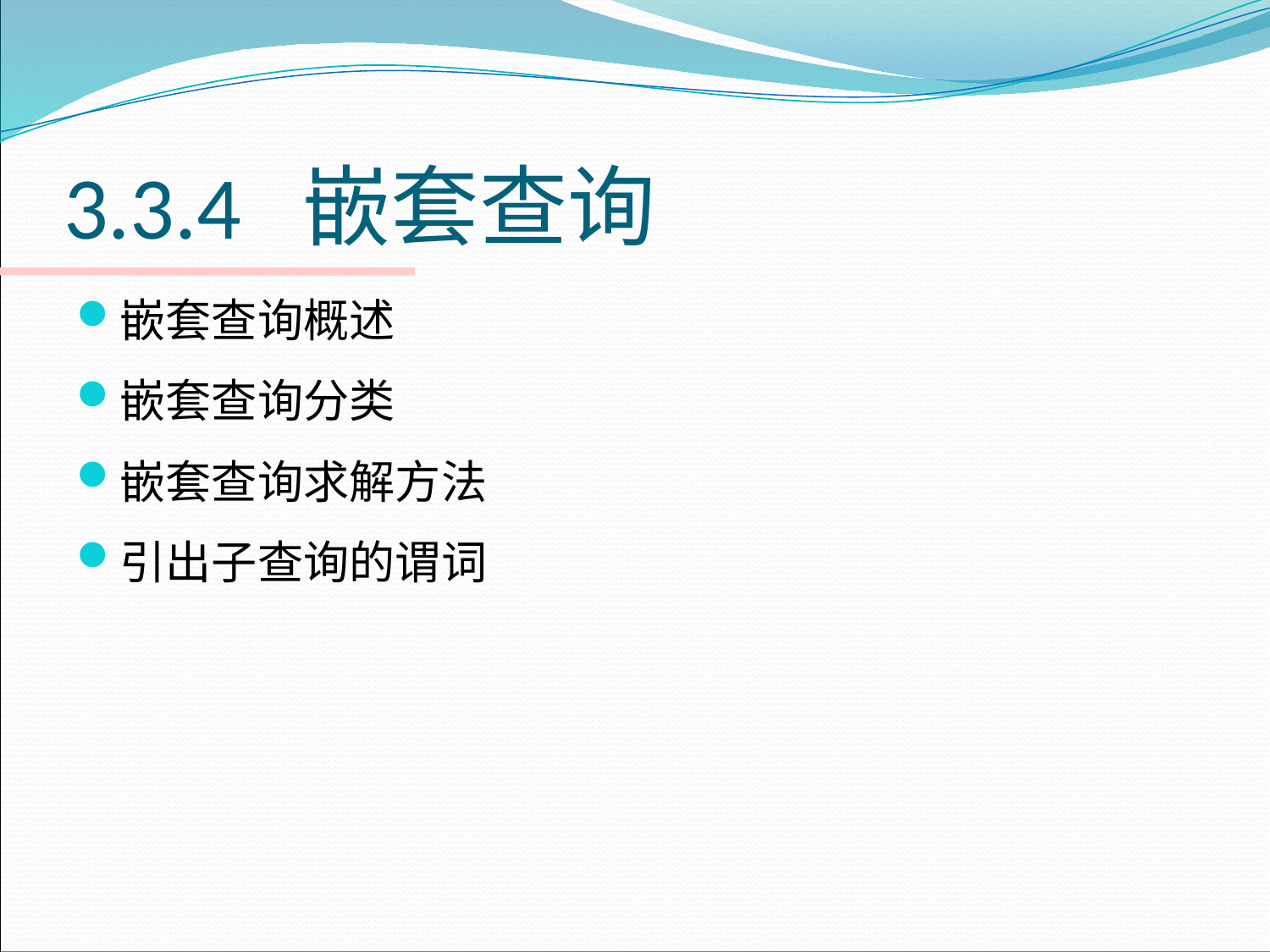

# 3.3.4  嵌套查询
嵌套查询概述
嵌套查询分类
嵌套查询求解方法
引出子查询的谓词

309